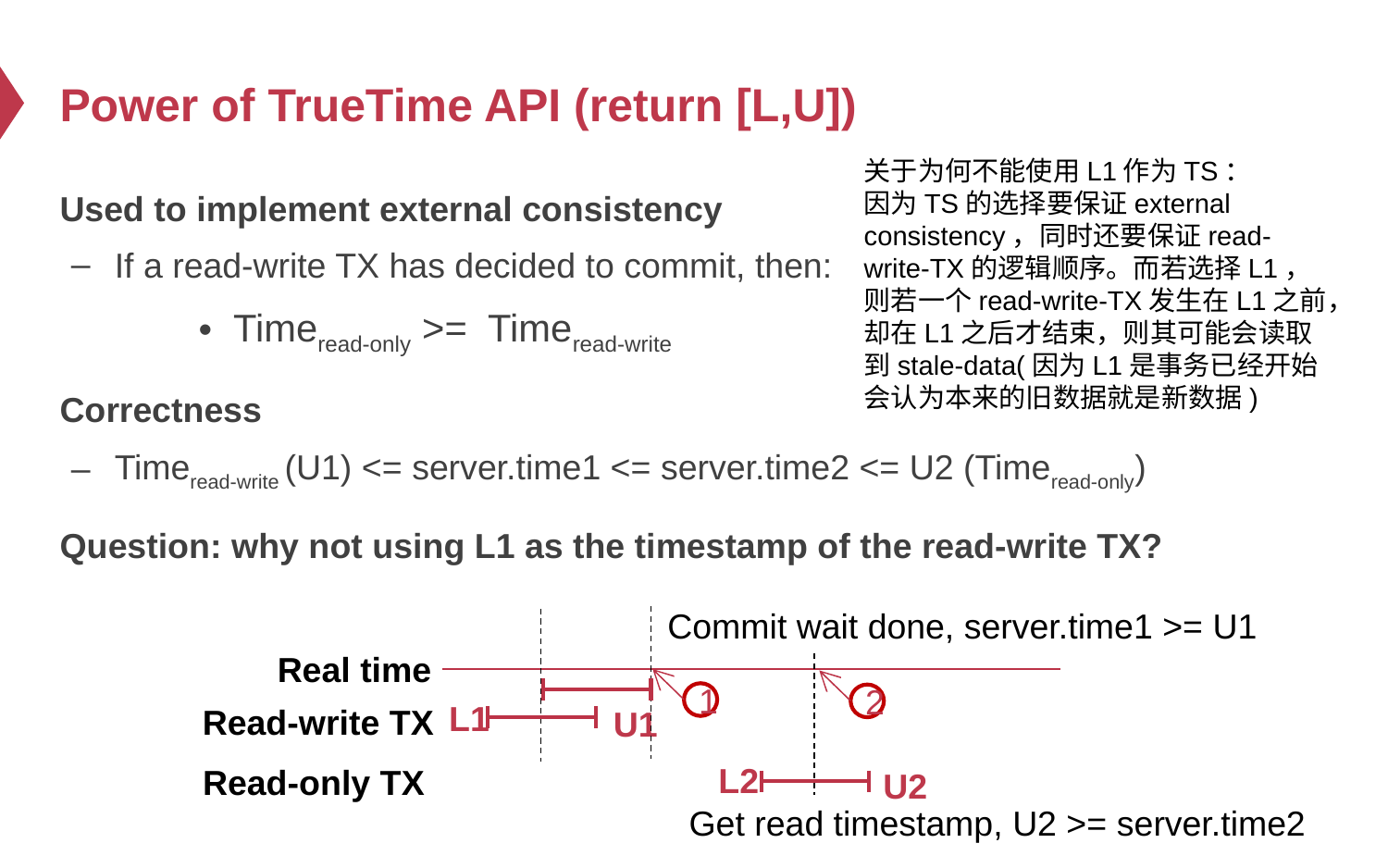

# Power of TrueTime API (return [L,U])
关于为何不能使用L1作为TS：
因为TS的选择要保证external consistency，同时还要保证read-write-TX的逻辑顺序。而若选择L1，则若一个read-write-TX发生在L1之前，却在L1之后才结束，则其可能会读取到stale-data(因为L1是事务已经开始会认为本来的旧数据就是新数据)
Used to implement external consistency
If a read-write TX has decided to commit, then:
Timeread-only >=  Timeread-write
Correctness
Timeread-write (U1) <= server.time1 <= server.time2 <= U2 (Timeread-only)
Question: why not using L1 as the timestamp of the read-write TX?
Commit wait done, server.time1 >= U1
Real time
1
2
L1
Read-write TX
U1
L2
Read-only TX
U2
Get read timestamp, U2 >= server.time2
64